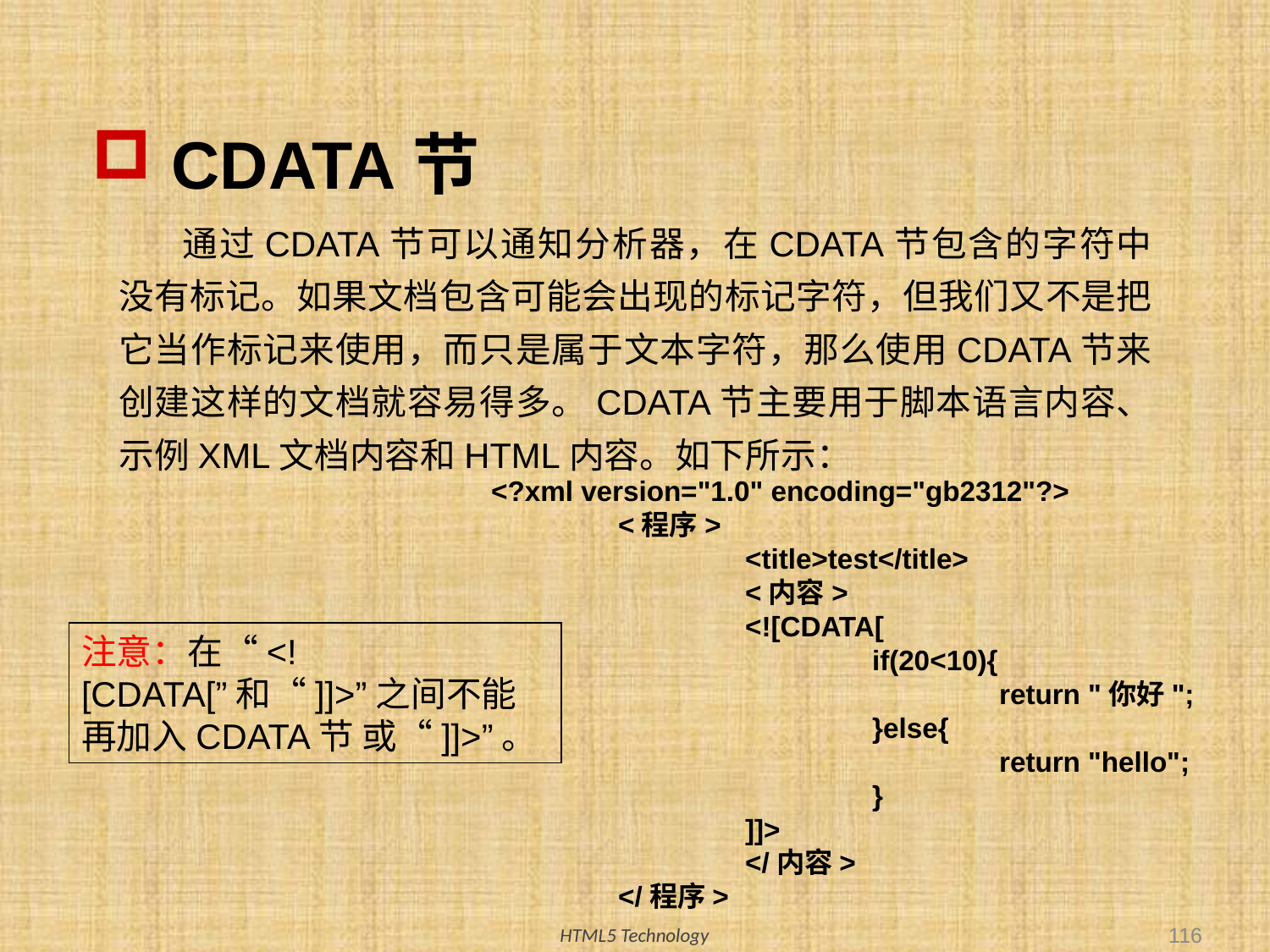

# CDATA节
通过CDATA节可以通知分析器，在CDATA节包含的字符中没有标记。如果文档包含可能会出现的标记字符，但我们又不是把它当作标记来使用，而只是属于文本字符，那么使用CDATA节来创建这样的文档就容易得多。CDATA节主要用于脚本语言内容、示例XML文档内容和HTML内容。如下所示：
<?xml version="1.0" encoding="gb2312"?>
	<程序>
		<title>test</title>
		<内容>
		<![CDATA[
			if(20<10){
				return "你好";
			}else{
				return "hello";
			}
		]]>
		</内容>
	</程序>
注意：在“<![CDATA[”和“]]>”之间不能再加入CDATA节 或“]]>”。
116
HTML5 Technology